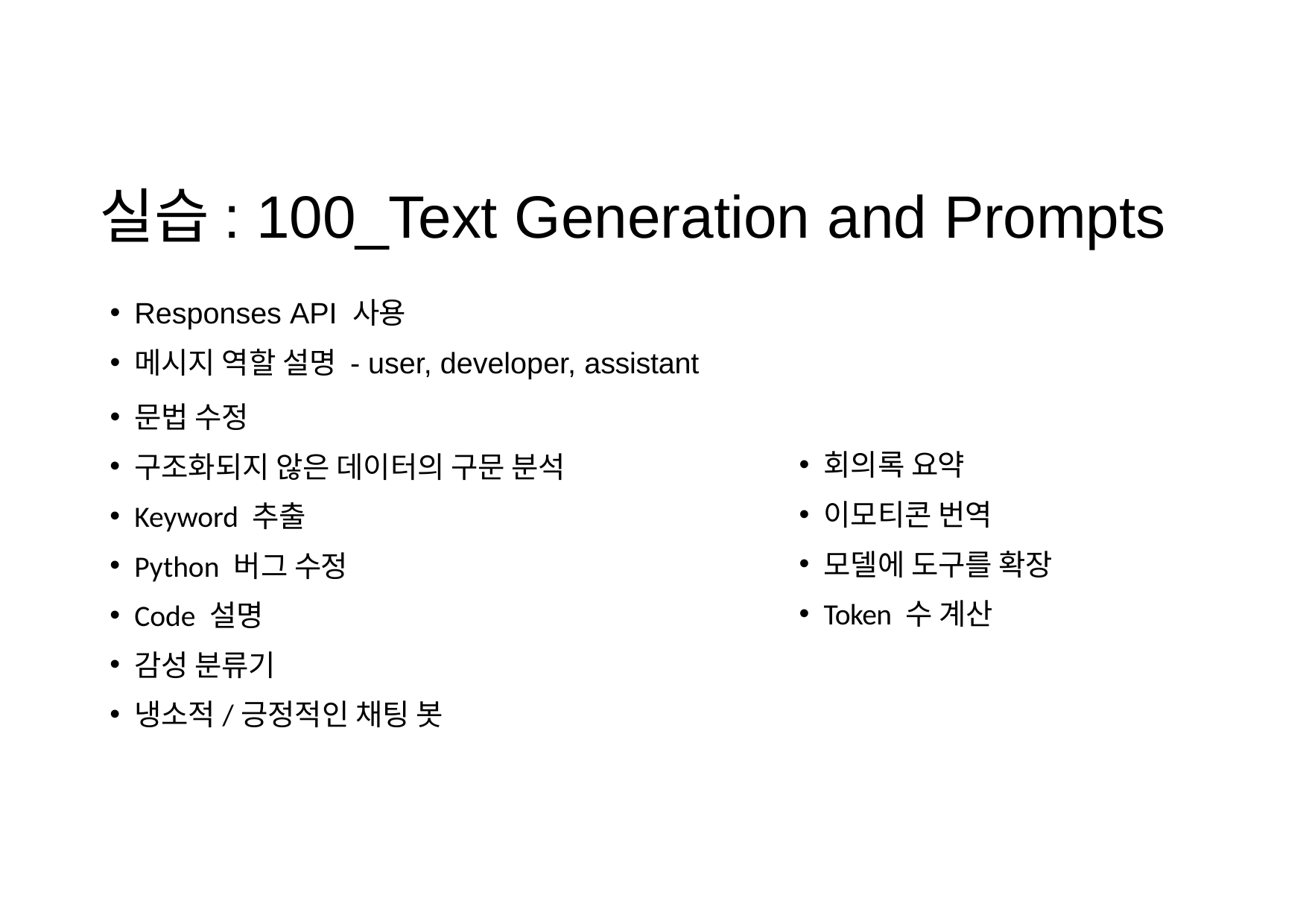

# 실습: 100_Text Generation and Prompts
Responses API 사용
메시지 역할 설명 - user, developer, assistant
문법 수정
회의록 요약
이모티콘 번역
모델에 도구를 확장
Token 수 계산
구조화되지 않은 데이터의 구문 분석
Keyword 추출
Python 버그 수정
Code 설명
감성 분류기
냉소적/긍정적인 채팅 봇